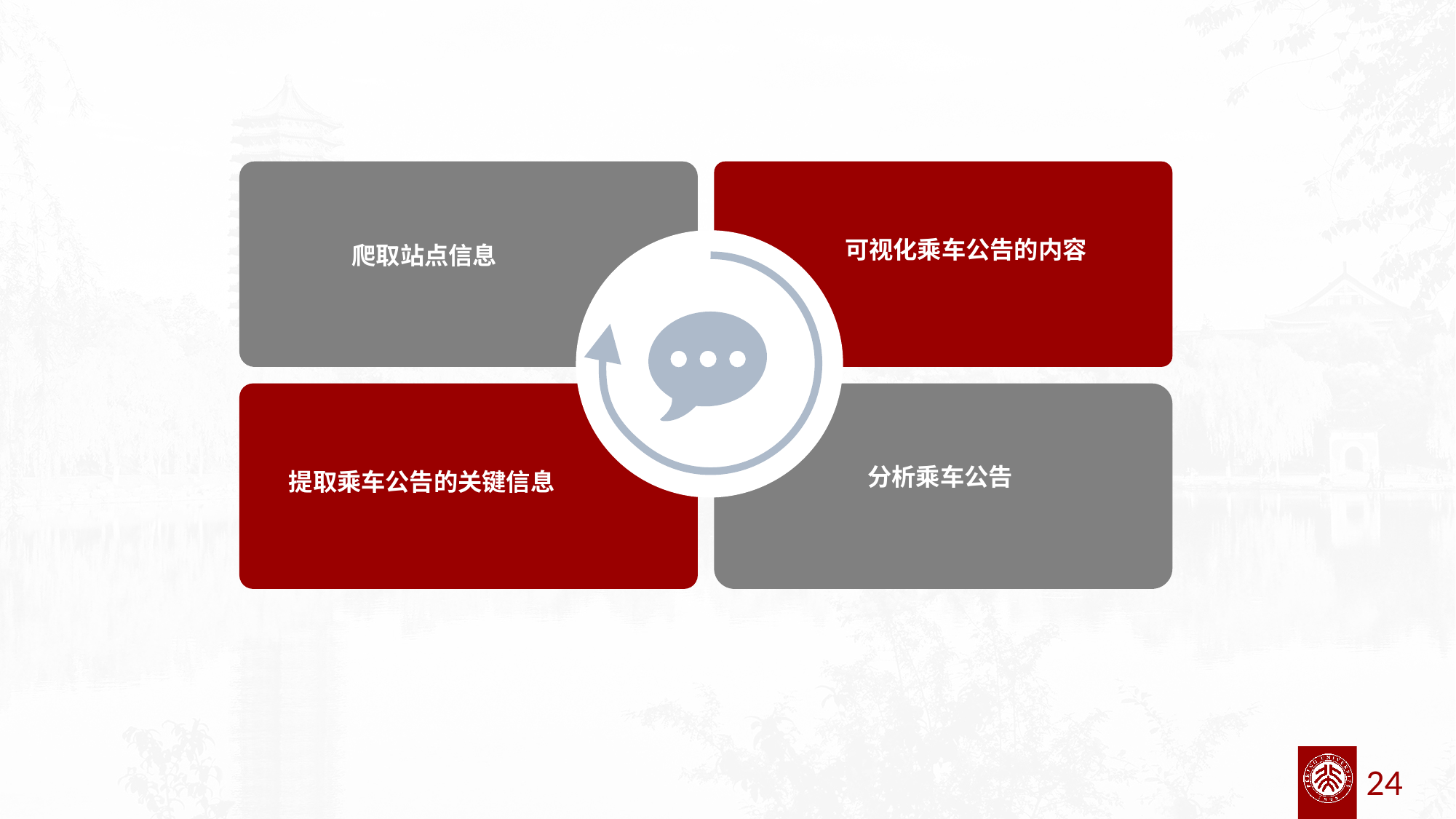

可视化乘车公告的内容
爬取站点信息

分析乘车公告
提取乘车公告的关键信息
24